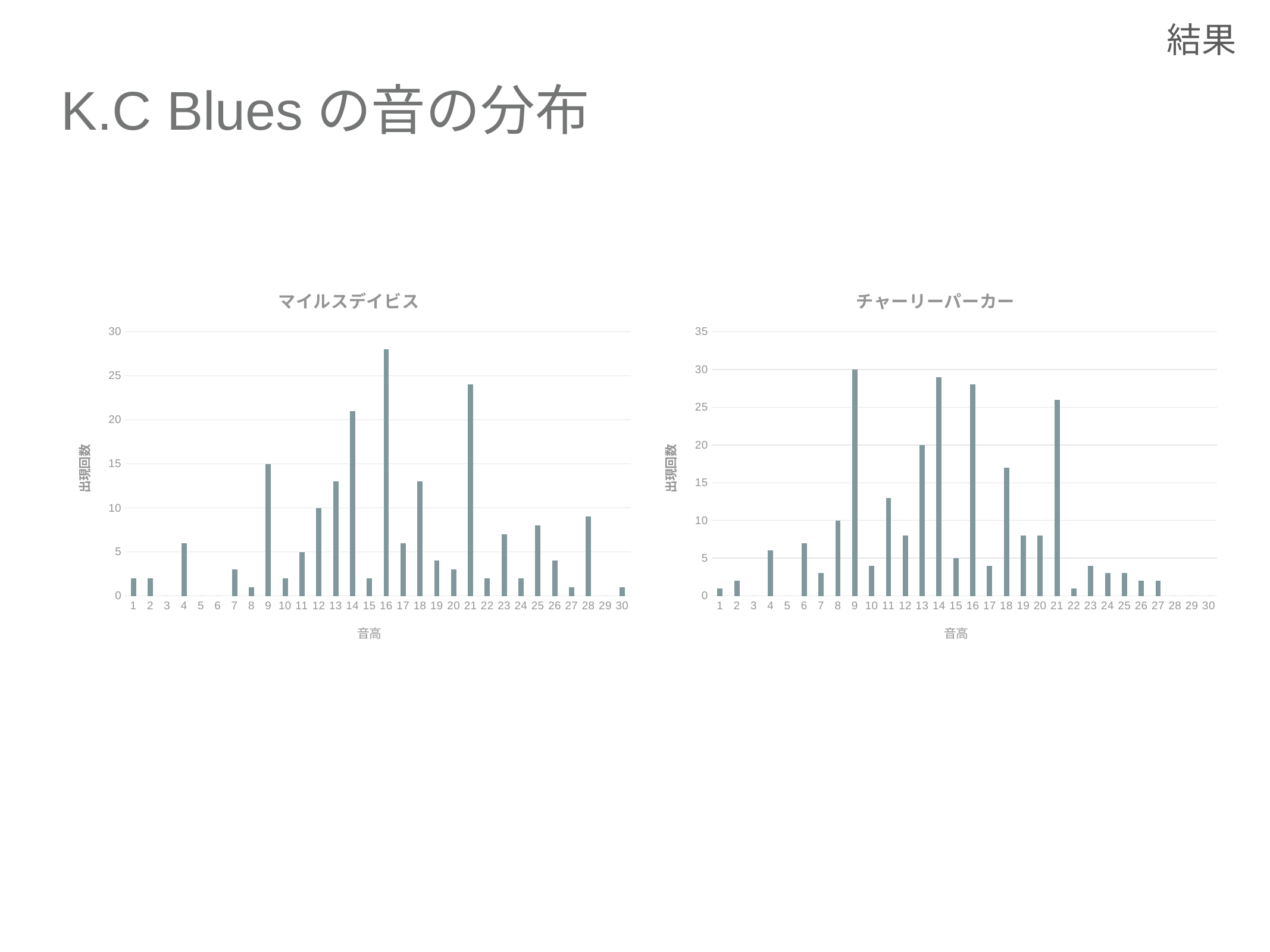

結果
# K.C Bluesの音の分布

### Chart: マイルスデイビス

| Category |  |
|---|---|

### Chart: チャーリーパーカー

| Category |  |
|---|---|